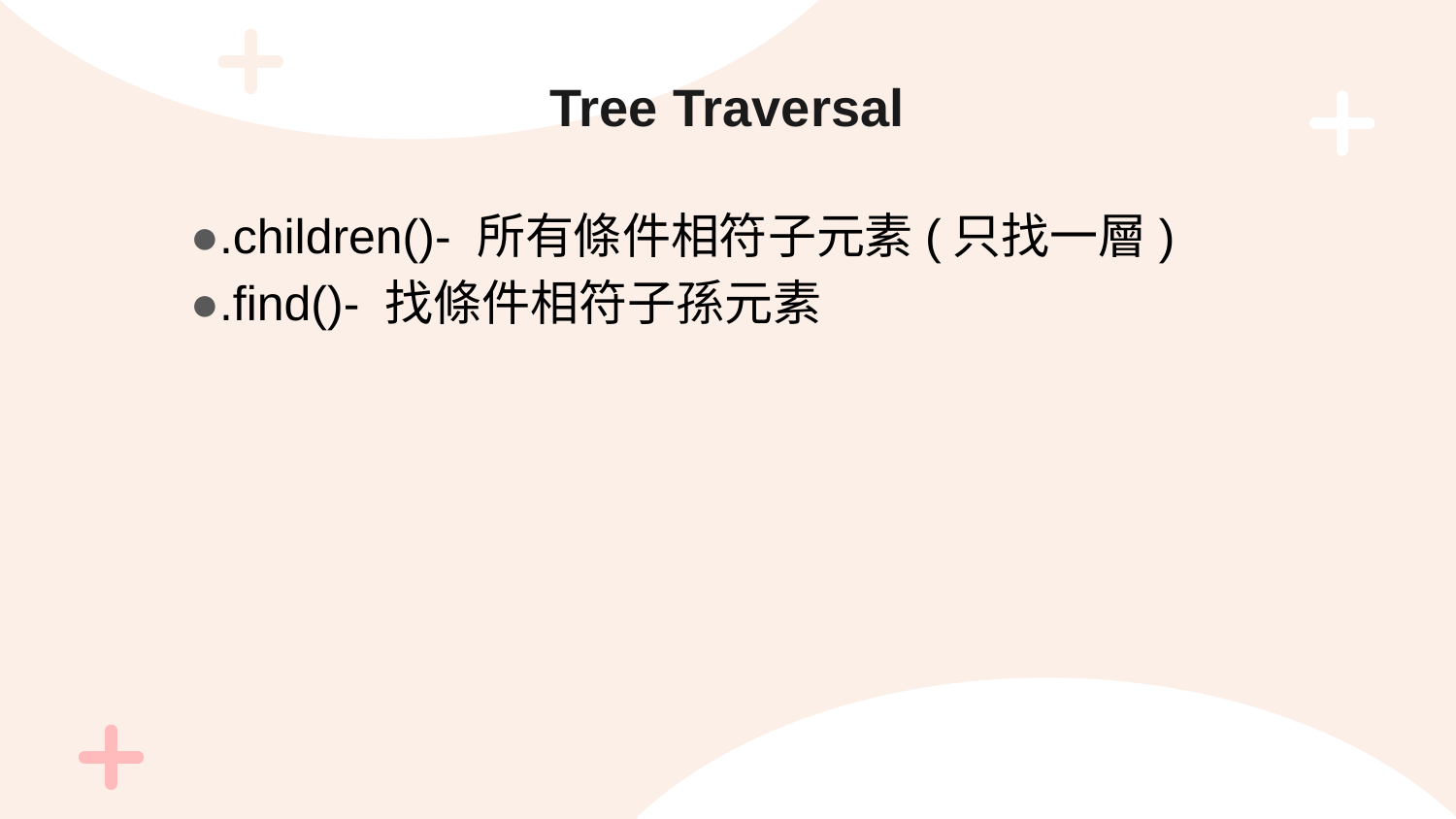

# Tree Traversal
●.children()- 所有條件相符子元素(只找一層)
●.find()- 找條件相符子孫元素